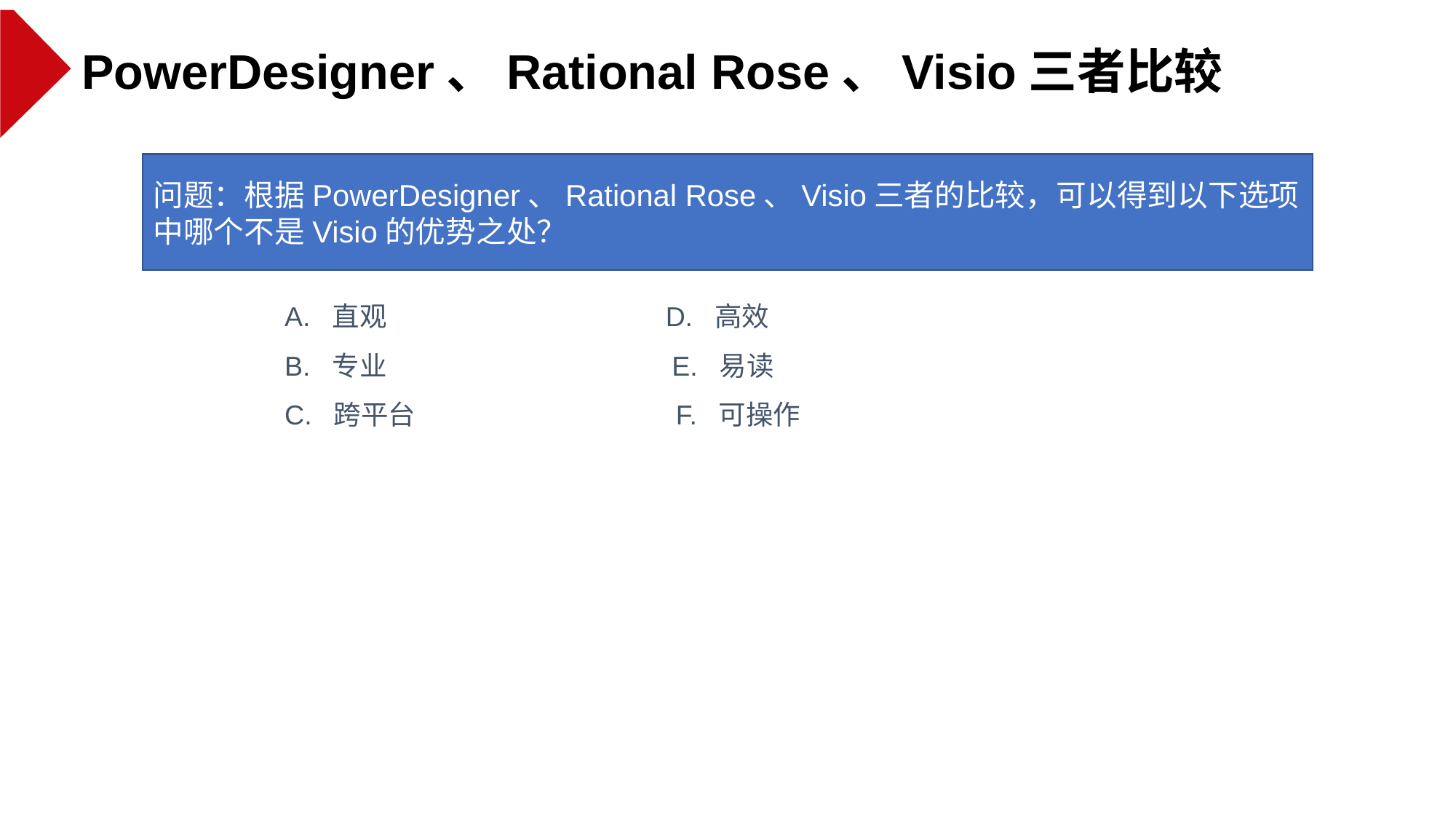

PowerDesigner、Rational Rose、Visio三者比较
问题：根据PowerDesigner、Rational Rose、Visio三者的比较，可以得到以下选项中哪个不是Visio的优势之处？
答案：C. 跨平台
A.  直观                                            D.  高效
B.  专业                                             E.  易读
C.  跨平台                                         F.  可操作